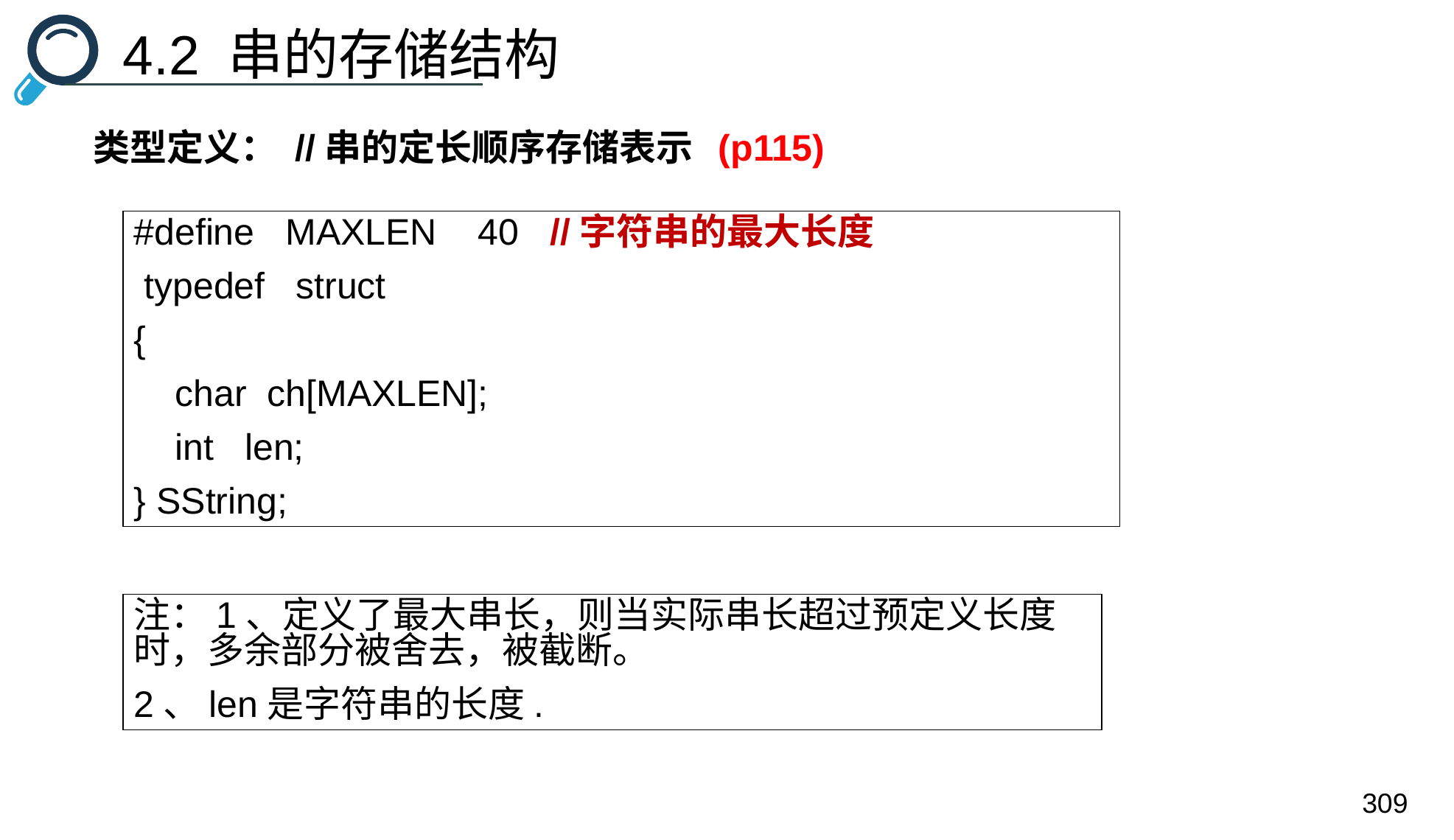

4.2 串的存储结构
类型定义： //串的定长顺序存储表示  (p115)
#define   MAXLEN    40   //字符串的最大长度
 typedef   struct
{
    char  ch[MAXLEN];
    int   len;
} SString;
注：1、定义了最大串长，则当实际串长超过预定义长度时，多余部分被舍去，被截断。
2、len是字符串的长度.
309